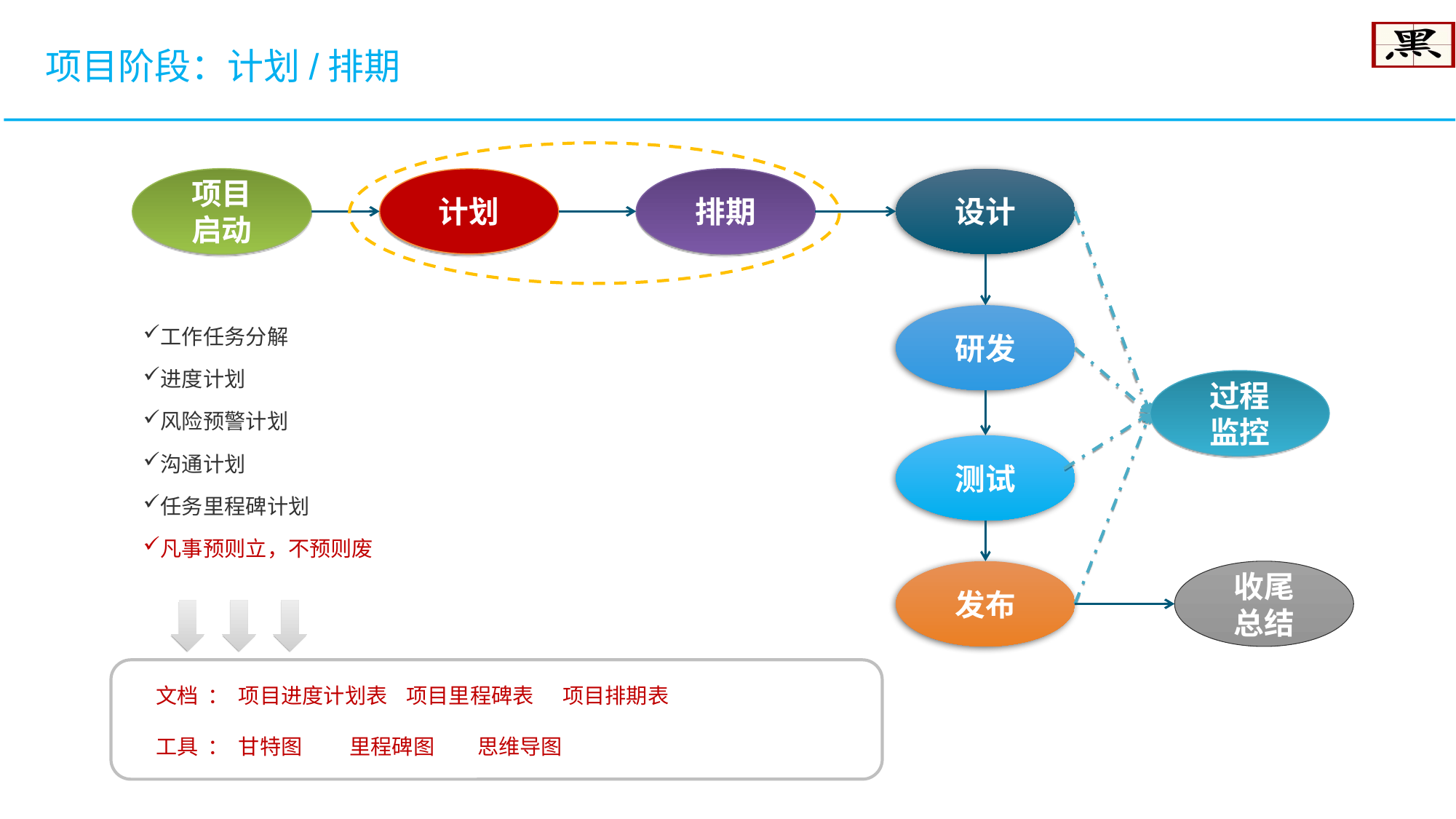

项目阶段：计划/排期

项目
启动
计划
排期
设计
工作任务分解
进度计划
风险预警计划
沟通计划
任务里程碑计划
凡事预则立，不预则废
研发
过程
监控
测试
发布
收尾
总结

文档  ：  项目进度计划表    项目里程碑表      项目排期表

工具  ：  甘特图          里程碑图         思维导图